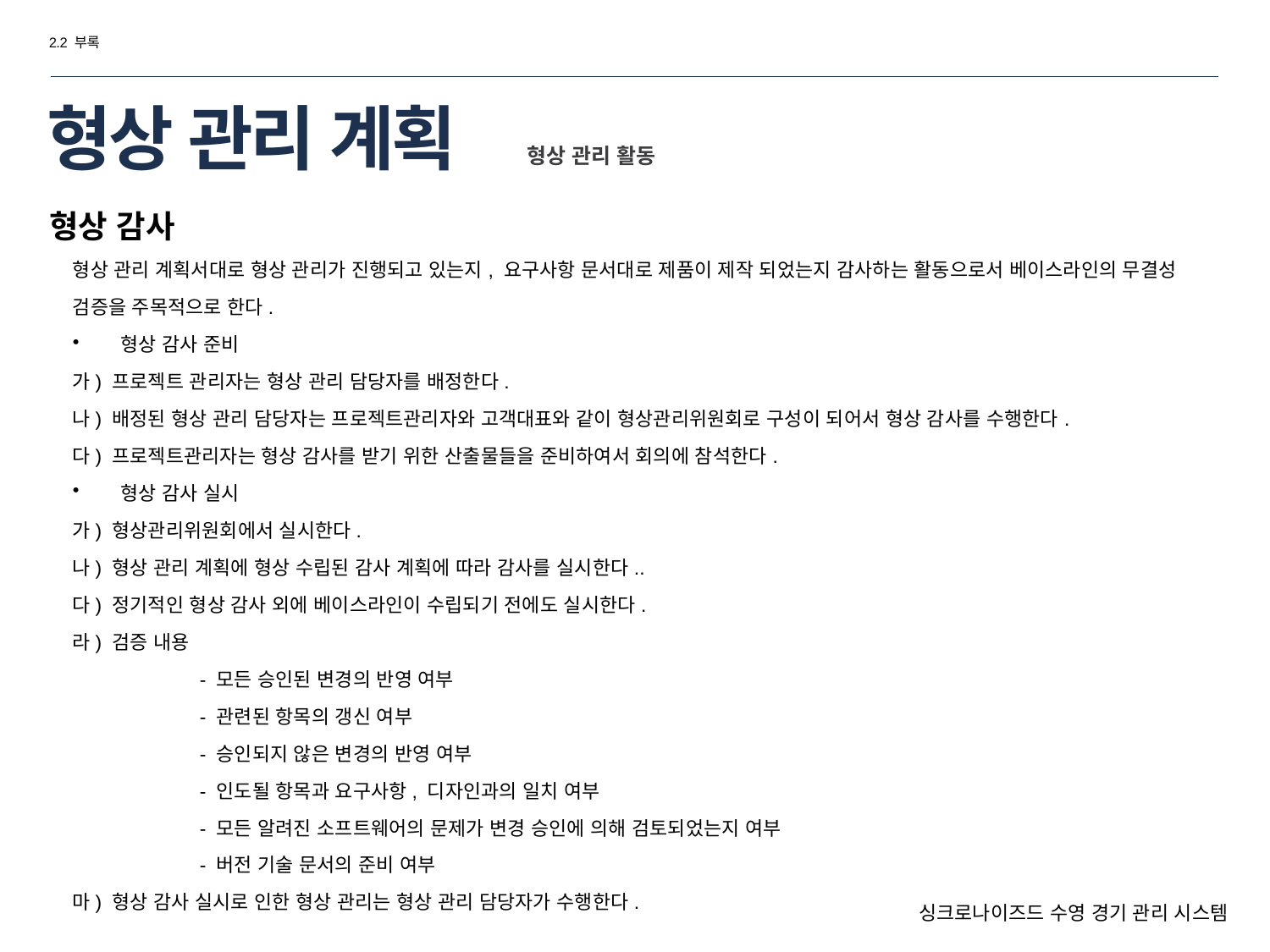

2.2 부록
# 형상 관리 계획
형상 관리 활동
형상 감사
형상 관리 계획서대로 형상 관리가 진행되고 있는지, 요구사항 문서대로 제품이 제작 되었는지 감사하는 활동으로서 베이스라인의 무결성 검증을 주목적으로 한다.
형상 감사 준비
가) 프로젝트 관리자는 형상 관리 담당자를 배정한다.
나) 배정된 형상 관리 담당자는 프로젝트관리자와 고객대표와 같이 형상관리위원회로 구성이 되어서 형상 감사를 수행한다.
다) 프로젝트관리자는 형상 감사를 받기 위한 산출물들을 준비하여서 회의에 참석한다.
형상 감사 실시
가) 형상관리위원회에서 실시한다.
나) 형상 관리 계획에 형상 수립된 감사 계획에 따라 감사를 실시한다..
다) 정기적인 형상 감사 외에 베이스라인이 수립되기 전에도 실시한다.
라) 검증 내용
	- 모든 승인된 변경의 반영 여부
	- 관련된 항목의 갱신 여부
	- 승인되지 않은 변경의 반영 여부
	- 인도될 항목과 요구사항, 디자인과의 일치 여부
	- 모든 알려진 소프트웨어의 문제가 변경 승인에 의해 검토되었는지 여부
	- 버전 기술 문서의 준비 여부
마) 형상 감사 실시로 인한 형상 관리는 형상 관리 담당자가 수행한다.
싱크로나이즈드 수영 경기 관리 시스템